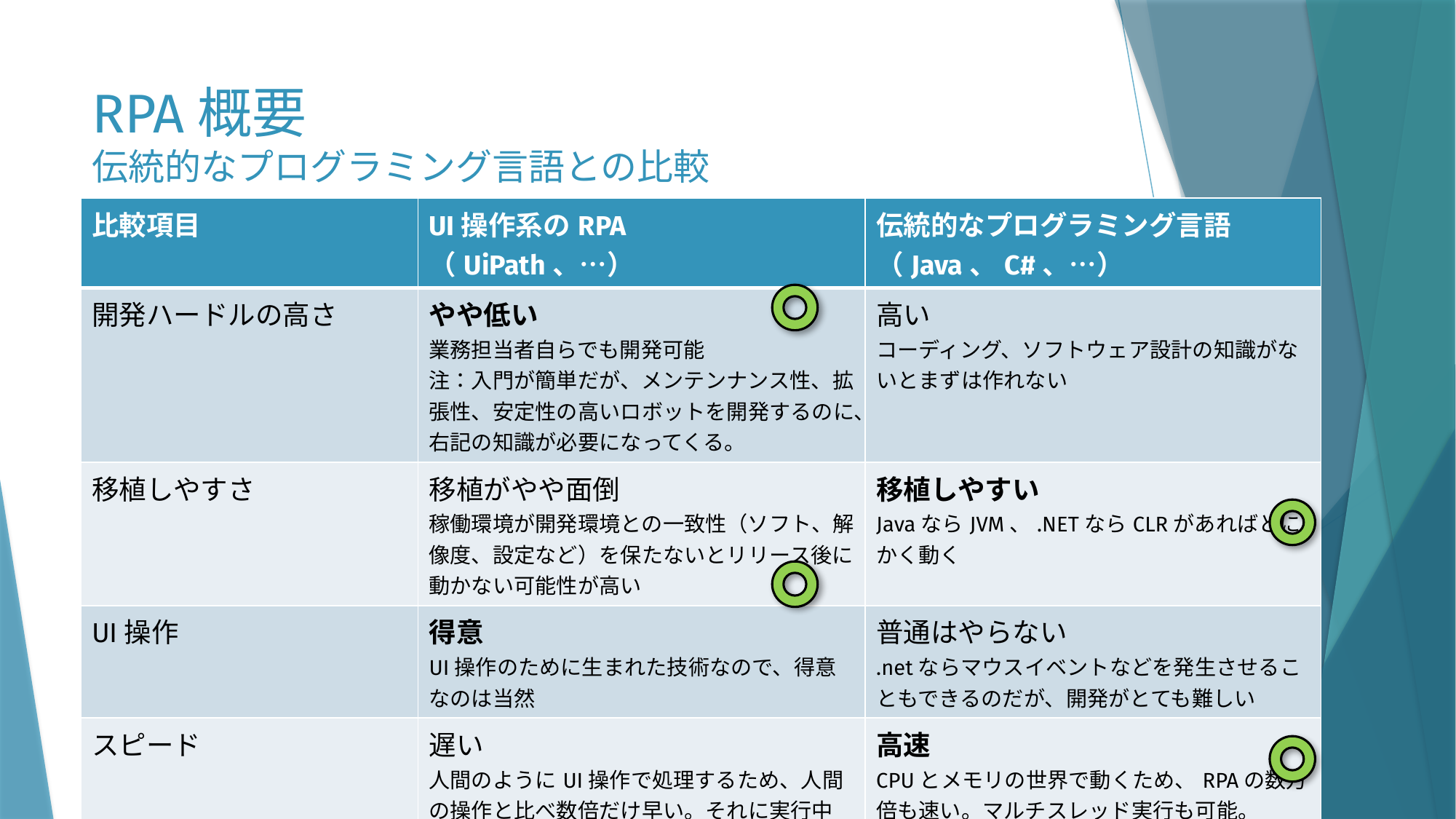

# RPA概要 伝統的なプログラミング言語との比較
| 比較項目 | UI操作系のRPA （UiPath、…） | 伝統的なプログラミング言語 （Java、C#、…） |
| --- | --- | --- |
| 開発ハードルの高さ | やや低い 業務担当者自らでも開発可能 注：入門が簡単だが、メンテンナンス性、拡張性、安定性の高いロボットを開発するのに、右記の知識が必要になってくる。 | 高い コーディング、ソフトウェア設計の知識がないとまずは作れない |
| 移植しやすさ | 移植がやや面倒 稼働環境が開発環境との一致性（ソフト、解像度、設定など）を保たないとリリース後に動かない可能性が高い | 移植しやすい JavaならJVM、.NETならCLRがあればとにかく動く |
| UI操作 | 得意 UI操作のために生まれた技術なので、得意なのは当然 | 普通はやらない .netならマウスイベントなどを発生させることもできるのだが、開発がとても難しい |
| スピード | 遅い 人間のようにUI操作で処理するため、人間の操作と比べ数倍だけ早い。それに実行中にUIを占有するため、二重実行が不可。 | 高速 CPUとメモリの世界で動くため、RPAの数万倍も速い。マルチスレッド実行も可能。 |